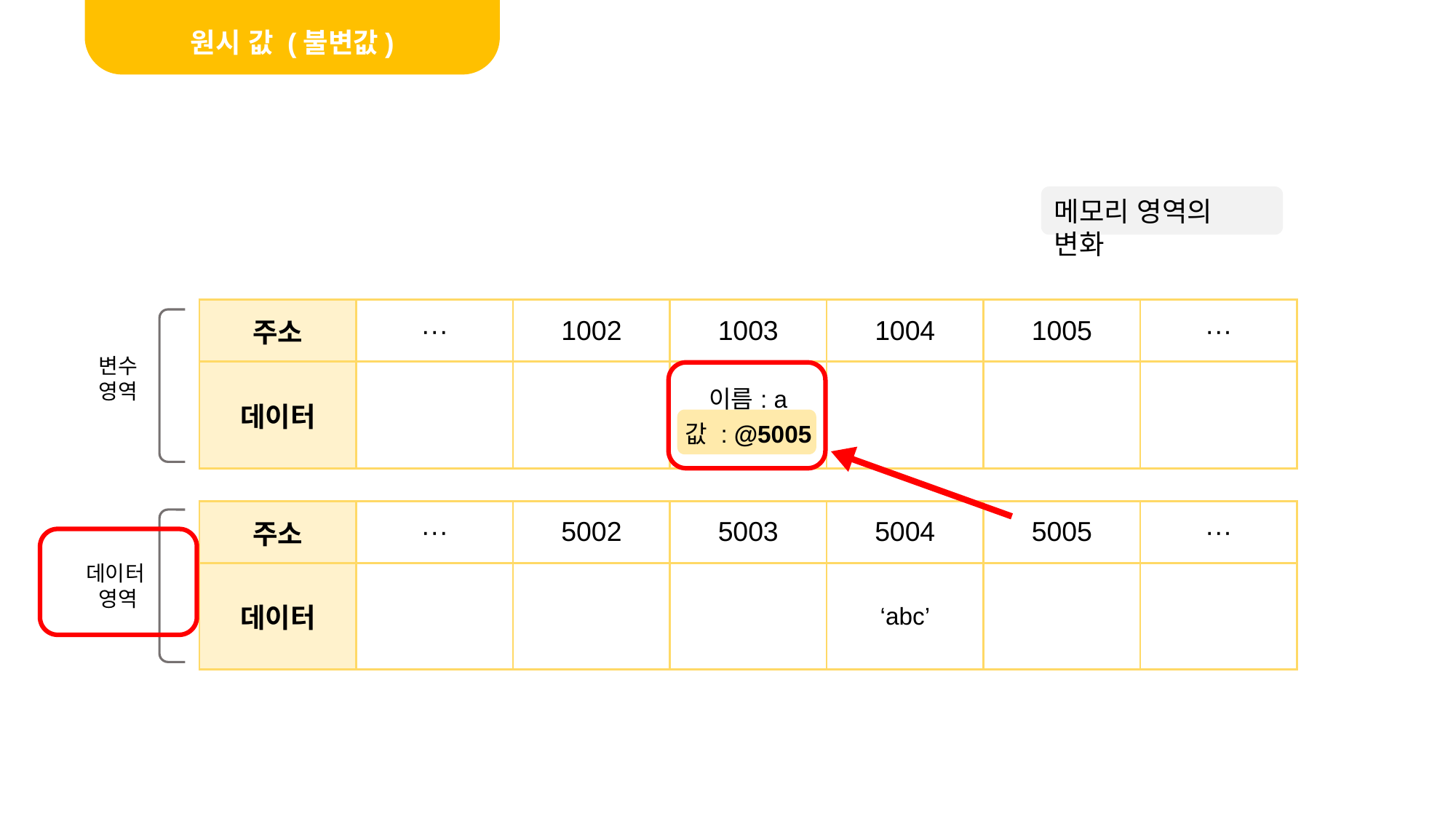

원시 값 (불변값)
메모리 영역의 변화

| 주소 | ··· | 1002 | 1003 | 1004 | 1005 | ··· |
| --- | --- | --- | --- | --- | --- | --- |
| 데이터 |  |  | 이름: a 값 : @5005 |  |  |  |
변수
영역

| 주소 | ··· | 5002 | 5003 | 5004 | 5005 | ··· |
| --- | --- | --- | --- | --- | --- | --- |
| 데이터 |  |  |  | ‘abc’ | ‘abcdef’ |  |

데이터
영역